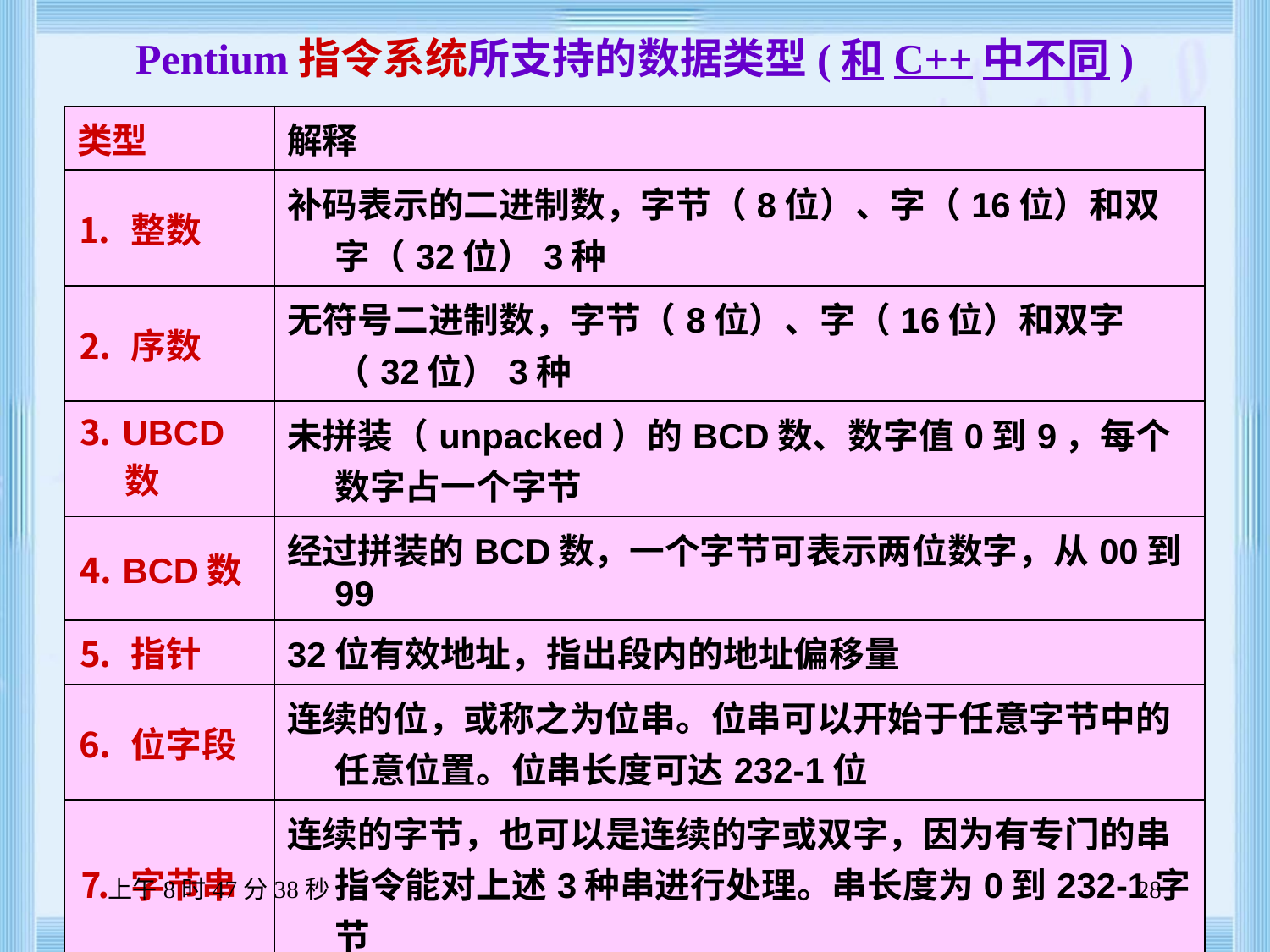

# Pentium指令系统所支持的数据类型(和C++中不同)
| 类型 | 解释 |
| --- | --- |
| ⒈ 整数 | 补码表示的二进制数，字节（8位）、字（16位）和双字（32位）3种 |
| ⒉ 序数 | 无符号二进制数，字节（8位）、字（16位）和双字（32位）3种 |
| ⒊ UBCD数 | 未拼装（unpacked）的BCD数、数字值0到9，每个数字占一个字节 |
| ⒋ BCD数 | 经过拼装的BCD数，一个字节可表示两位数字，从00到99 |
| ⒌ 指针 | 32位有效地址，指出段内的地址偏移量 |
| ⒍ 位字段 | 连续的位，或称之为位串。位串可以开始于任意字节中的任意位置。位串长度可达232-1位 |
| ⒎ 字节串 | 连续的字节，也可以是连续的字或双字，因为有专门的串指令能对上述3种串进行处理。串长度为0到232-1字节 |
| ⒏ 浮点数 | 浮点部件所支持的数据类型，见附录表5.3 |
上午8时47分38秒
28